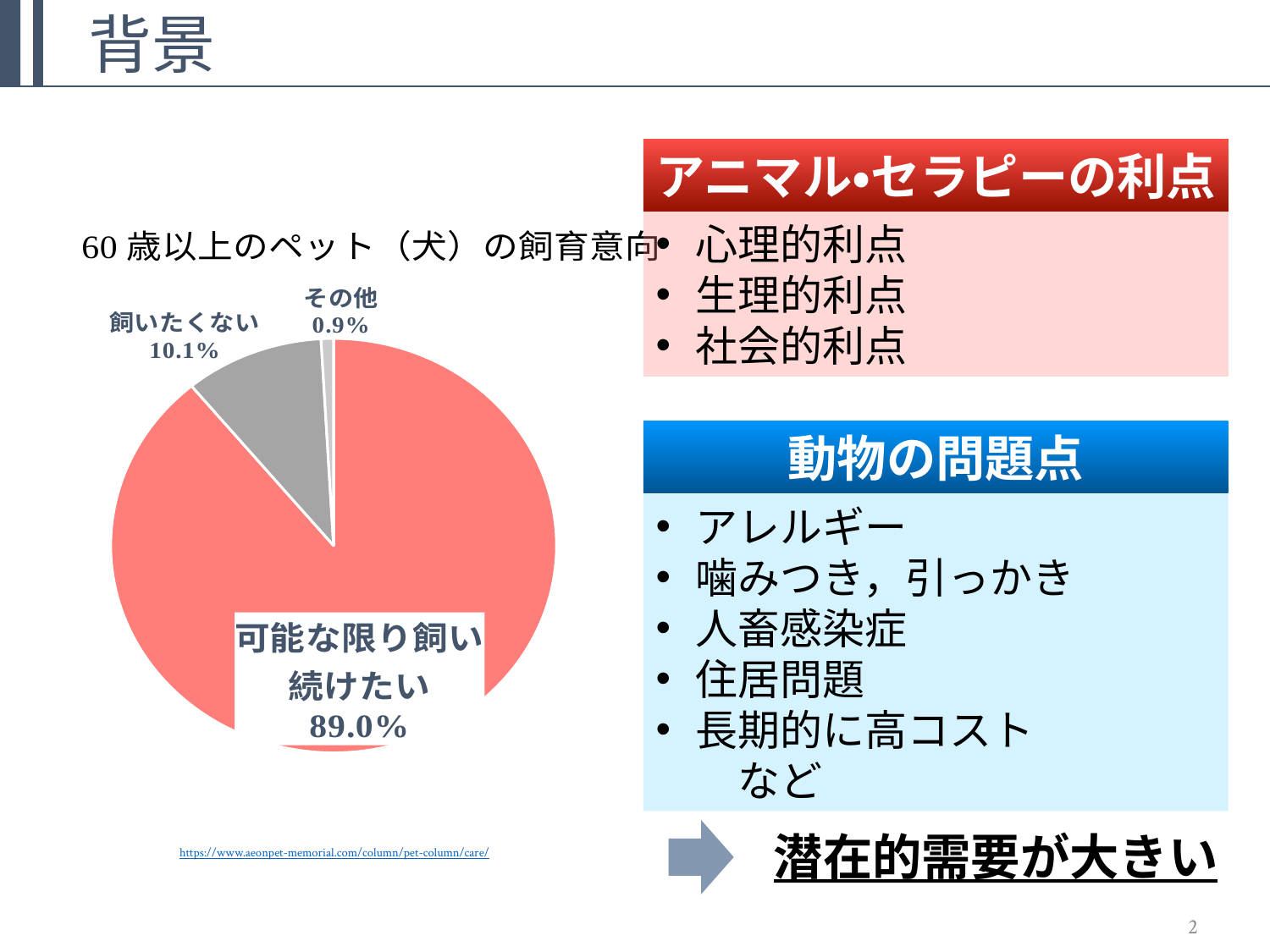

背景

### Chart: 60歳以上のペット（犬）の飼育意向

| Category | 60歳以上のペット（犬）の飼育意向 [%] |
|---|---|
| 可能な限り飼い続けたい | 0.89 |
| 飼いたくない | 0.101 |
| その他 | 0.009 |
https://www.aeonpet-memorial.com/column/pet-column/care/
アニマル・セラピーの利点
心理的利点
生理的利点
社会的利点
動物の問題点
アレルギー
噛みつき，引っかき
人畜感染症
住居問題
長期的に高コスト		 　など
潜在的需要が大きい

2